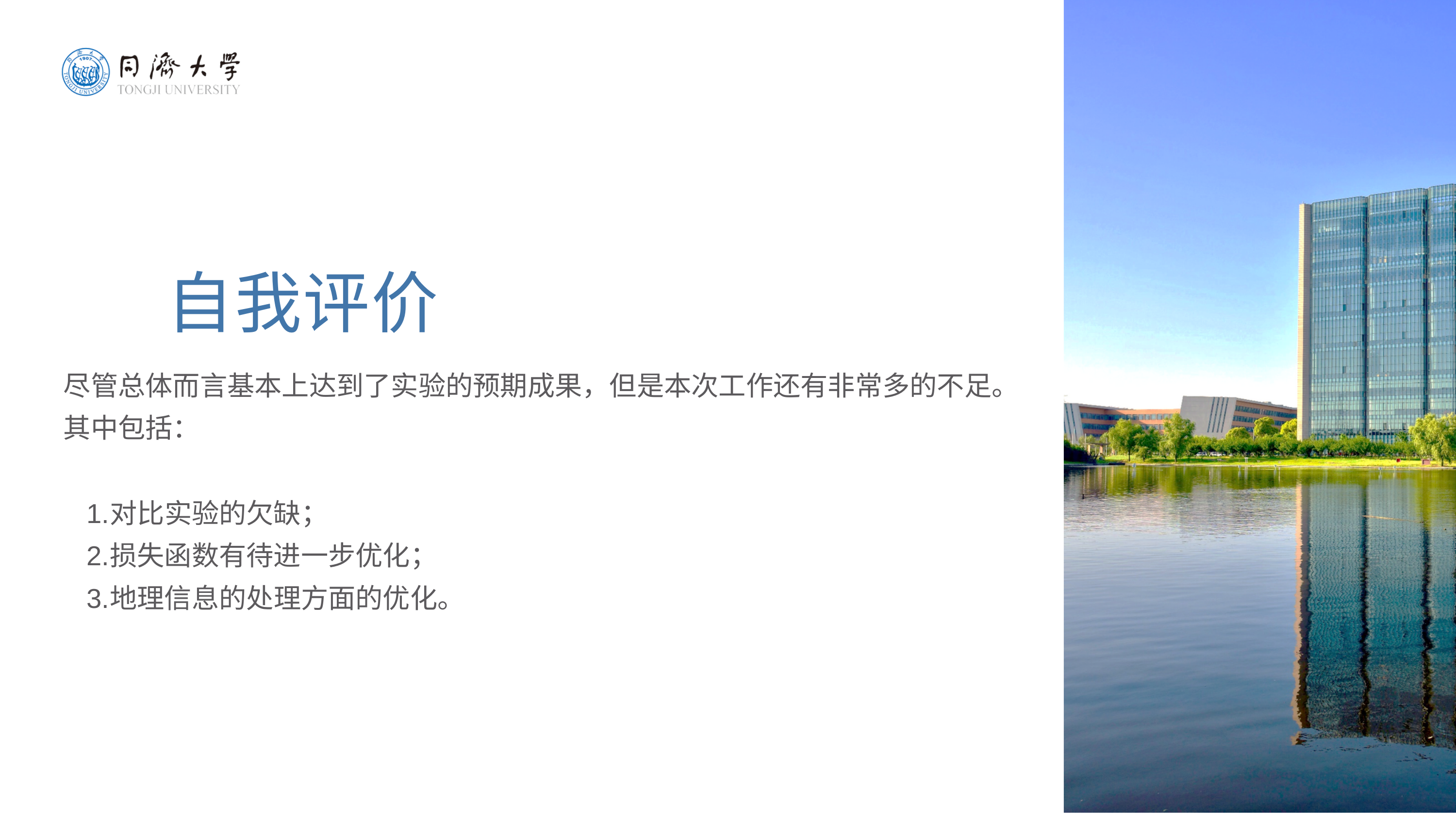

自我评价
尽管总体而言基本上达到了实验的预期成果，但是本次工作还有非常多的不足。其中包括：

对比实验的欠缺；
损失函数有待进一步优化；
地理信息的处理方面的优化。